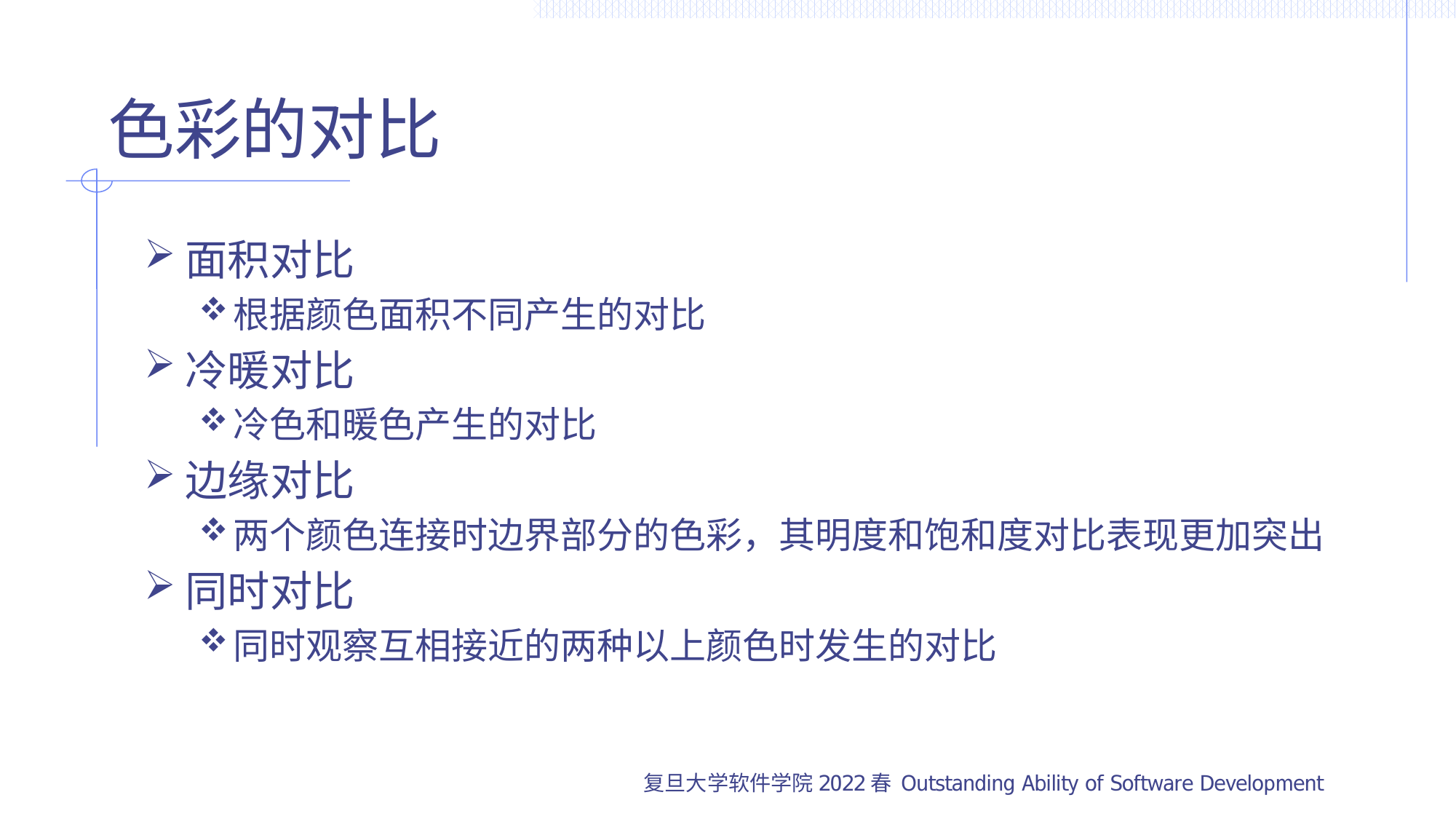

# 色彩的对比
面积对比
根据颜色面积不同产生的对比
冷暖对比
冷色和暖色产生的对比
边缘对比
两个颜色连接时边界部分的色彩，其明度和饱和度对比表现更加突出
同时对比
同时观察互相接近的两种以上颜色时发生的对比